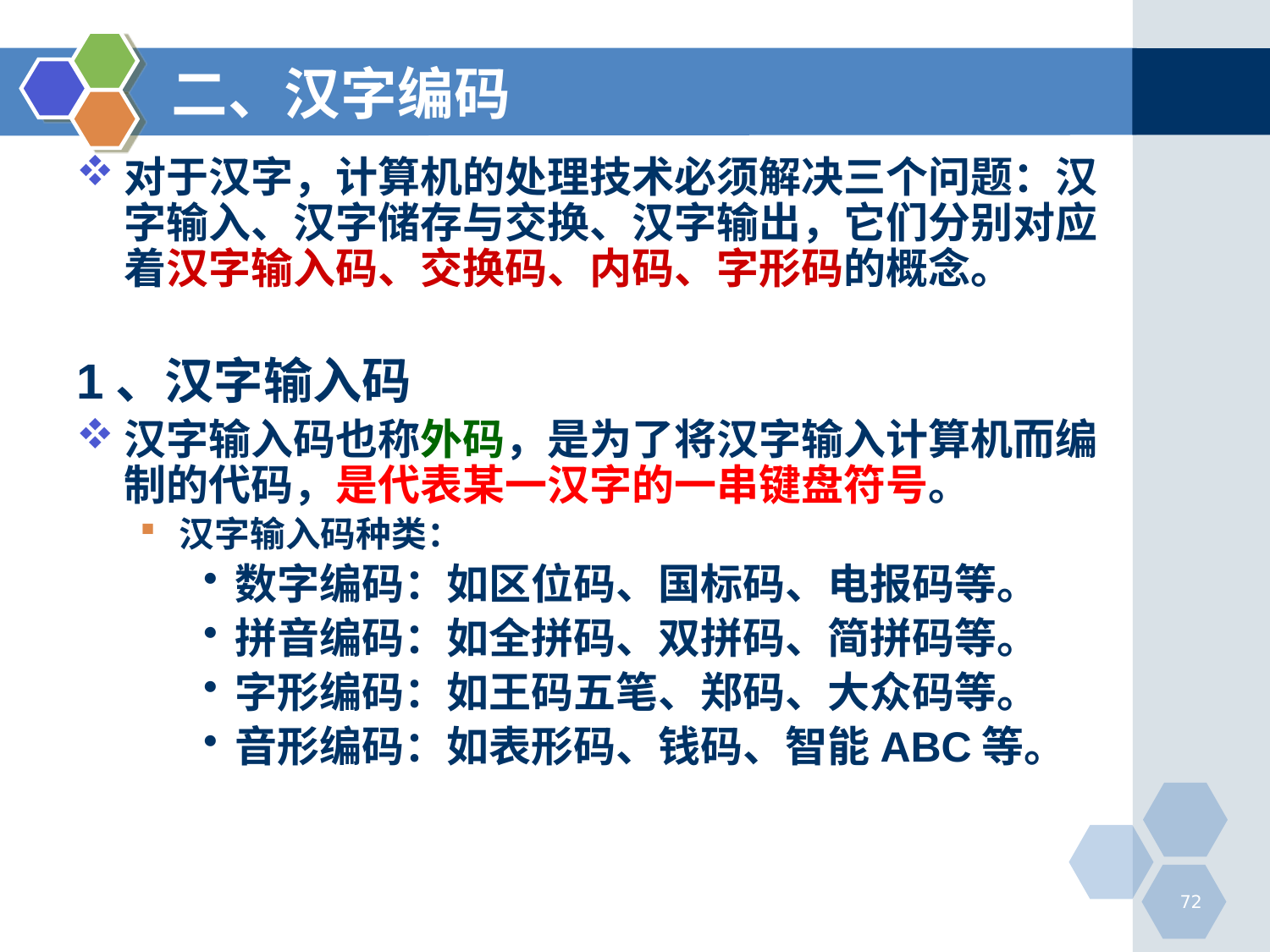

# 二、汉字编码
对于汉字，计算机的处理技术必须解决三个问题：汉字输入、汉字储存与交换、汉字输出，它们分别对应着汉字输入码、交换码、内码、字形码的概念。

1、汉字输入码
汉字输入码也称外码，是为了将汉字输入计算机而编制的代码，是代表某一汉字的一串键盘符号。
汉字输入码种类：
数字编码：如区位码、国标码、电报码等。
拼音编码：如全拼码、双拼码、简拼码等。
字形编码：如王码五笔、郑码、大众码等。
音形编码：如表形码、钱码、智能ABC等。
72